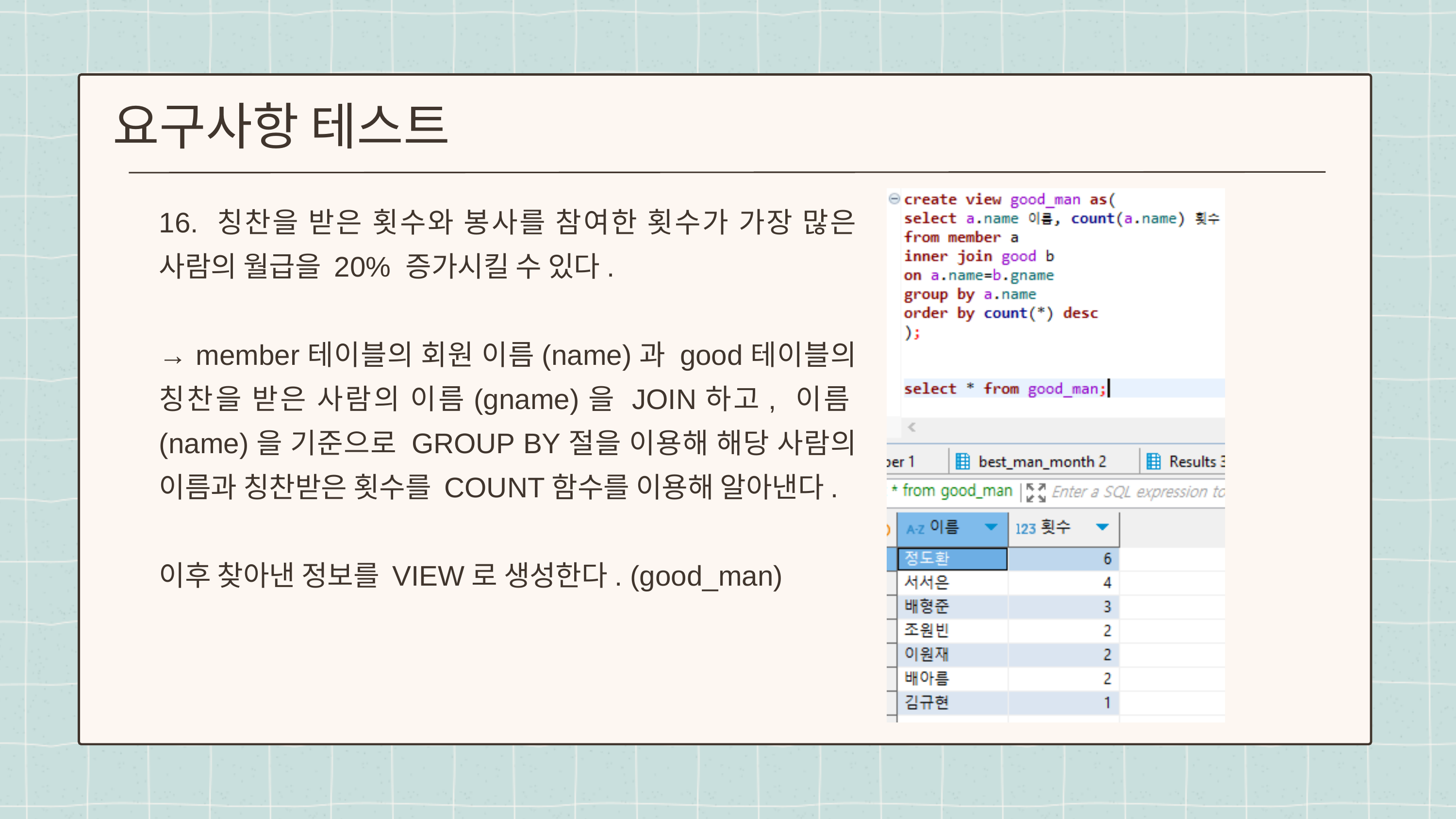

요구사항 테스트

16. 칭찬을 받은 횟수와 봉사를 참여한 횟수가 가장 많은 사람의 월급을 20% 증가시킬 수 있다.

→ member테이블의 회원 이름(name)과 good테이블의 칭찬을 받은 사람의 이름(gname)을 JOIN하고, 이름(name)을 기준으로 GROUP BY절을 이용해 해당 사람의 이름과 칭찬받은 횟수를 COUNT함수를 이용해 알아낸다.

이후 찾아낸 정보를 VIEW로 생성한다. (good_man)